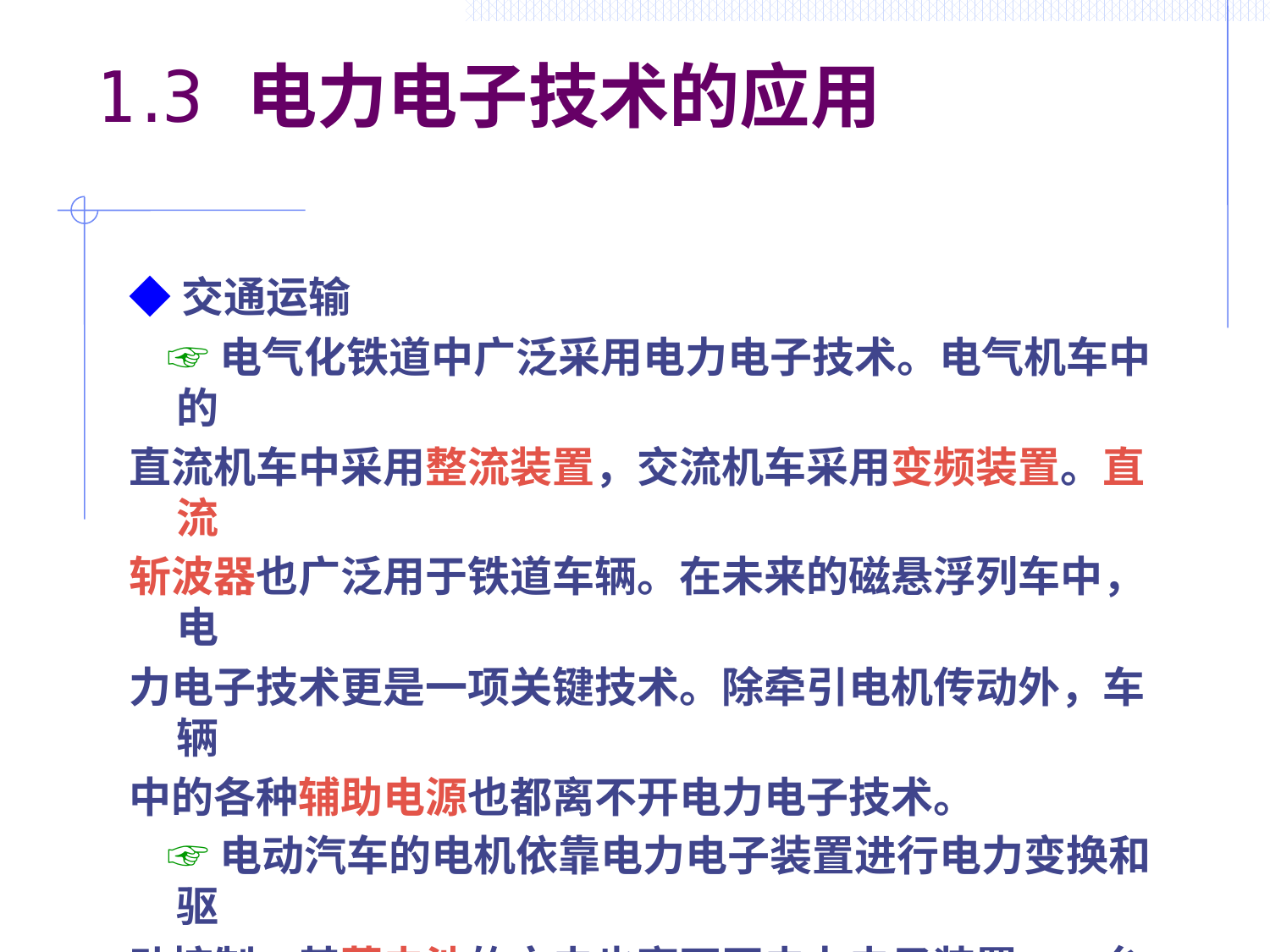

# 1.3 电力电子技术的应用
◆交通运输
    ☞电气化铁道中广泛采用电力电子技术。电气机车中的
直流机车中采用整流装置，交流机车采用变频装置。直流
斩波器也广泛用于铁道车辆。在未来的磁悬浮列车中，电
力电子技术更是一项关键技术。除牵引电机传动外，车辆
中的各种辅助电源也都离不开电力电子技术。
    ☞电动汽车的电机依靠电力电子装置进行电力变换和驱
动控制，其蓄电池的充电也离不开电力电子装置。一台高
级汽车中需要许多控制电机，它们也要靠变频器和斩波器
驱动并控制。
    ☞飞机、船舶和电梯都离不开电力电子技术。